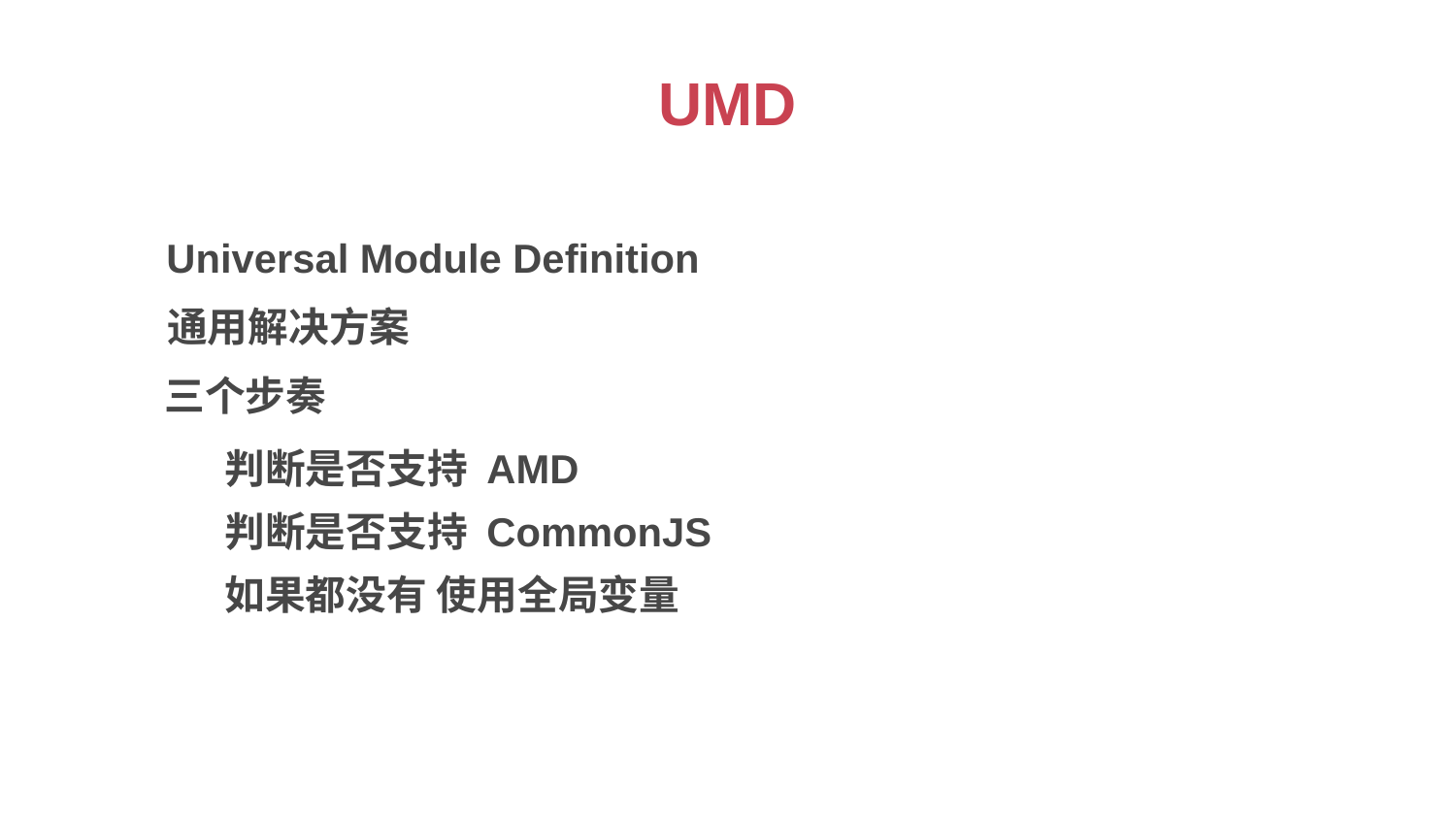

# UMD
Universal Module Definition
通用解决方案
三个步奏
判断是否支持 AMD
判断是否支持 CommonJS
如果都没有 使用全局变量